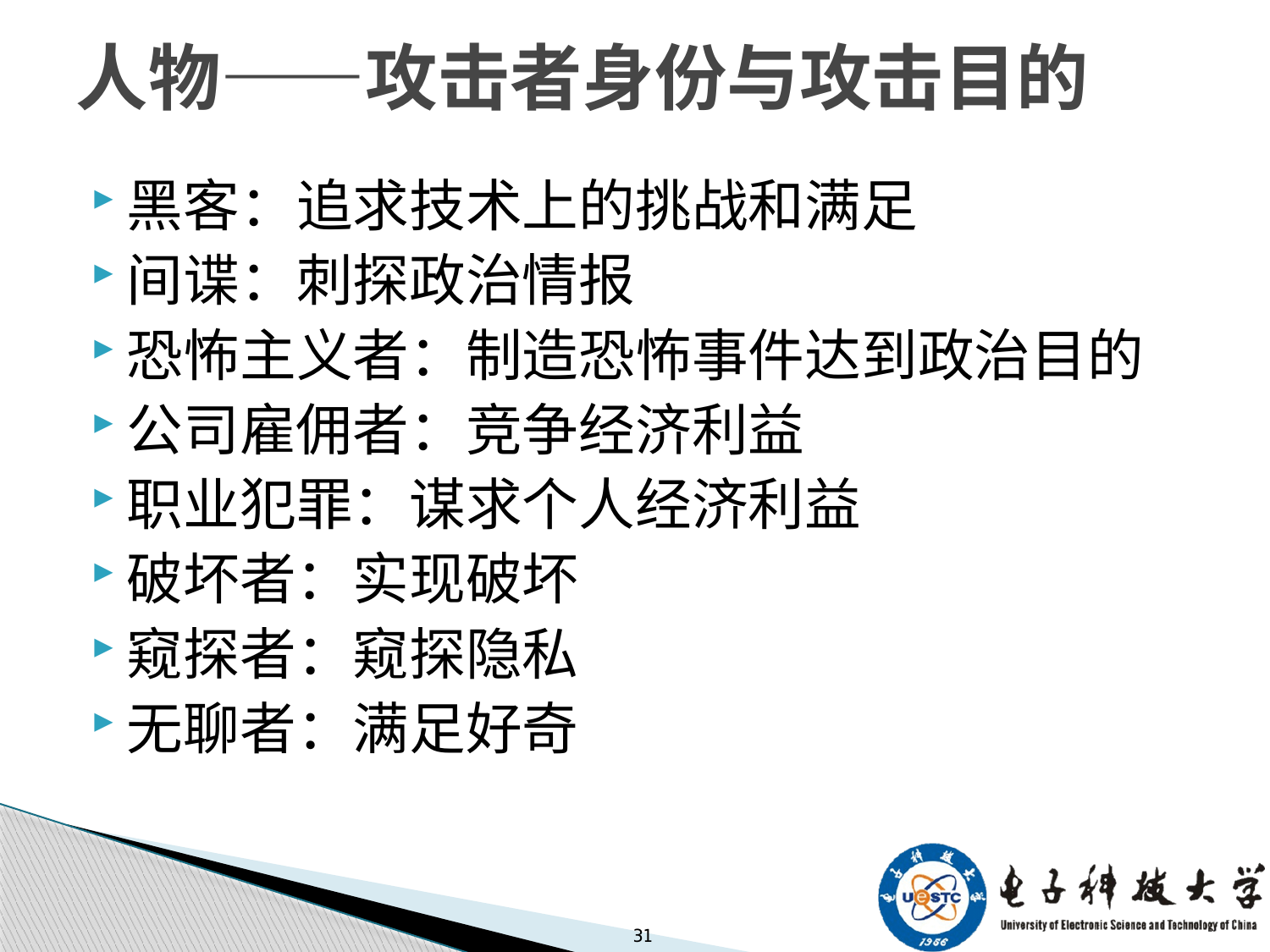

# 人物——攻击者身份与攻击目的
黑客：追求技术上的挑战和满足
间谍：刺探政治情报
恐怖主义者：制造恐怖事件达到政治目的
公司雇佣者：竞争经济利益
职业犯罪：谋求个人经济利益
破坏者：实现破坏
窥探者：窥探隐私
无聊者：满足好奇
31